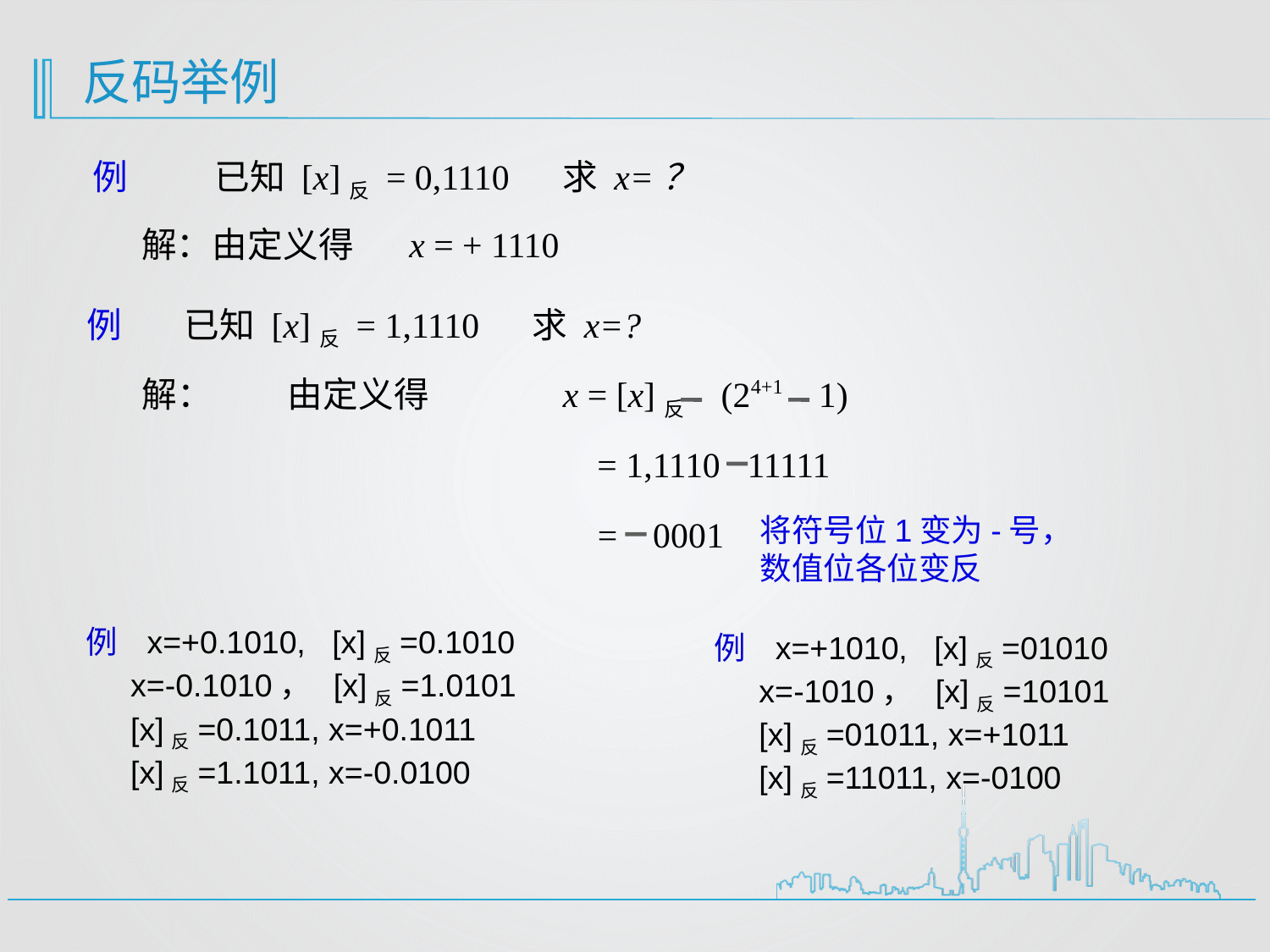

反码举例
例           已知 [x]反 = 0,1110     求 x=？
解：由定义得      x = + 1110
例        已知 [x]反 = 1,1110     求 x=?
解：
由定义得
x = [x]反    (24+1    1)

= 1,1110   11111

将符号位1变为-号，数值位各位变反
=    0001

例   x=+0.1010,   [x]反=0.1010
     x=-0.1010，  [x]反=1.0101
     [x]反=0.1011, x=+0.1011
     [x]反=1.1011, x=-0.0100
例   x=+1010,   [x]反=01010
     x=-1010，  [x]反=10101
     [x]反=01011, x=+1011
     [x]反=11011, x=-0100